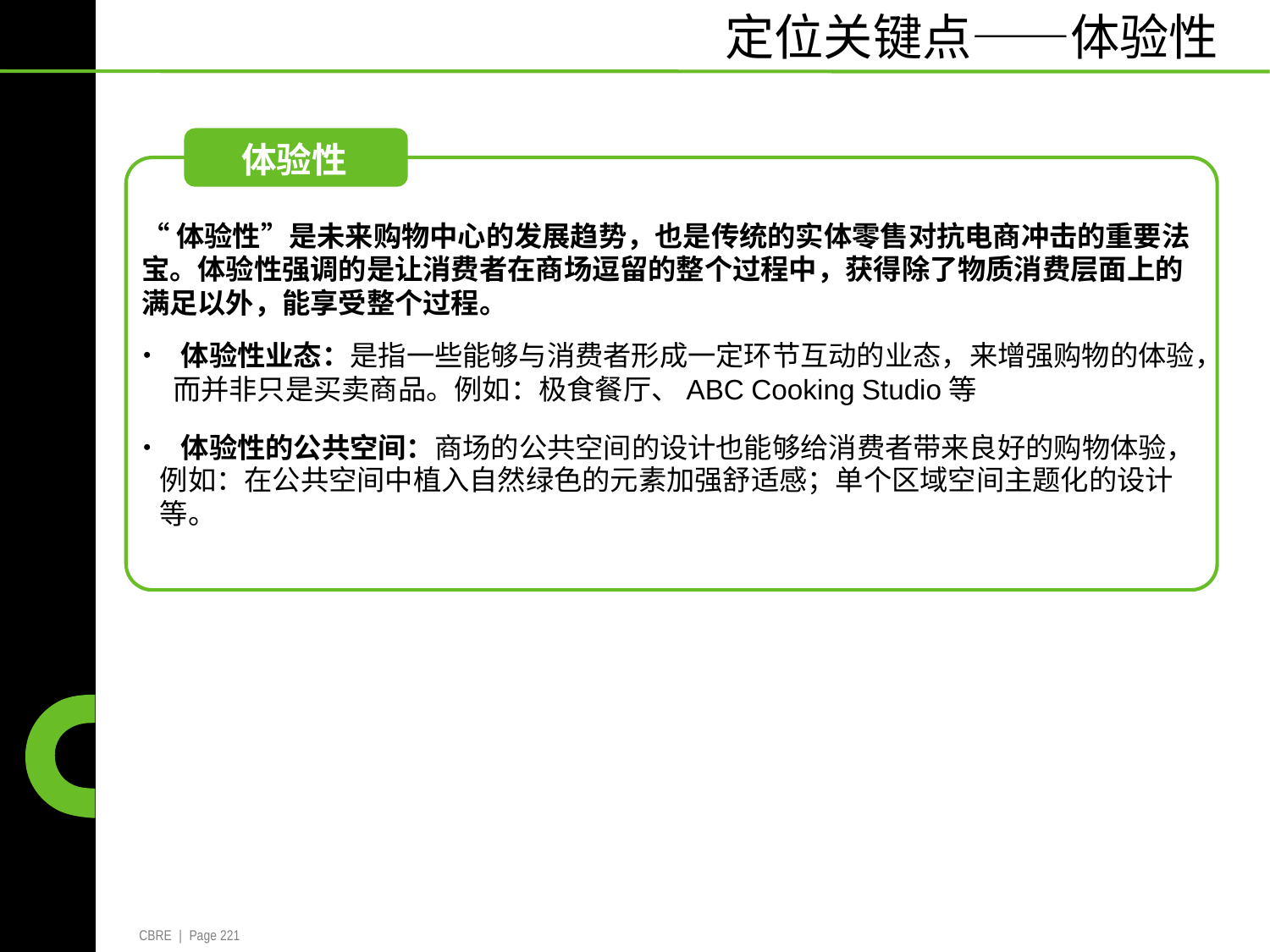

定位关键点——体验性

体验性

“体验性”是未来购物中心的发展趋势，也是传统的实体零售对抗电商冲击的重要法
宝。体验性强调的是让消费者在商场逗留的整个过程中，获得除了物质消费层面上的
满足以外，能享受整个过程。
•  体验性业态：是指一些能够与消费者形成一定环节互动的业态，来增强购物的体验，
而并非只是买卖商品。例如：极食餐厅、ABC Cooking Studio等
•  体验性的公共空间：商场的公共空间的设计也能够给消费者带来良好的购物体验，
	例如：在公共空间中植入自然绿色的元素加强舒适感；单个区域空间主题化的设计
	等。

CBRE  |  Page 221